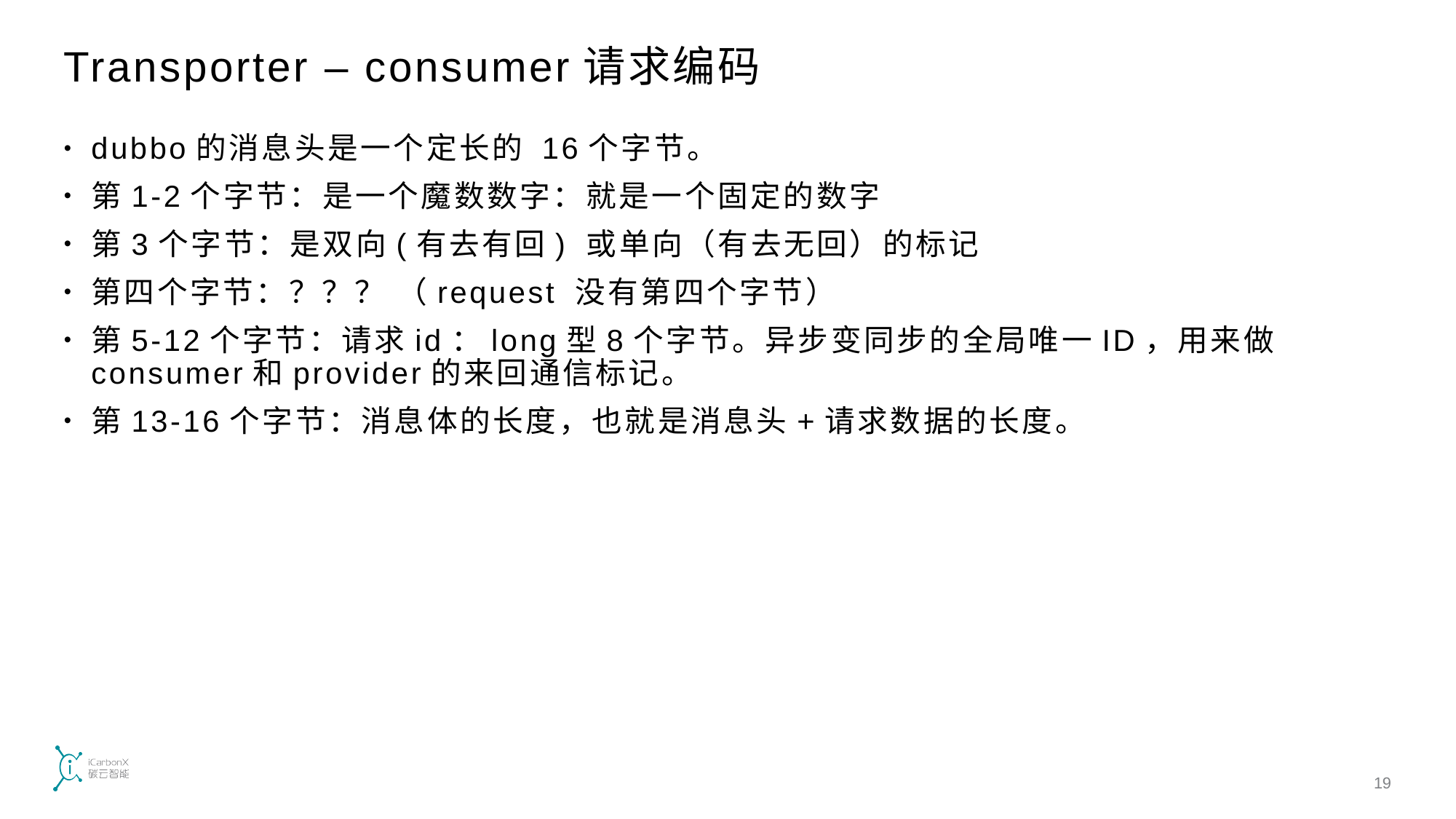

# Transporter – consumer请求编码
dubbo的消息头是一个定长的 16个字节。
第1-2个字节：是一个魔数数字：就是一个固定的数字
第3个字节：是双向(有去有回) 或单向（有去无回）的标记
第四个字节：？？？ （request 没有第四个字节）
第5-12个字节：请求id：long型8个字节。异步变同步的全局唯一ID，用来做consumer和provider的来回通信标记。
第13-16个字节：消息体的长度，也就是消息头+请求数据的长度。
19